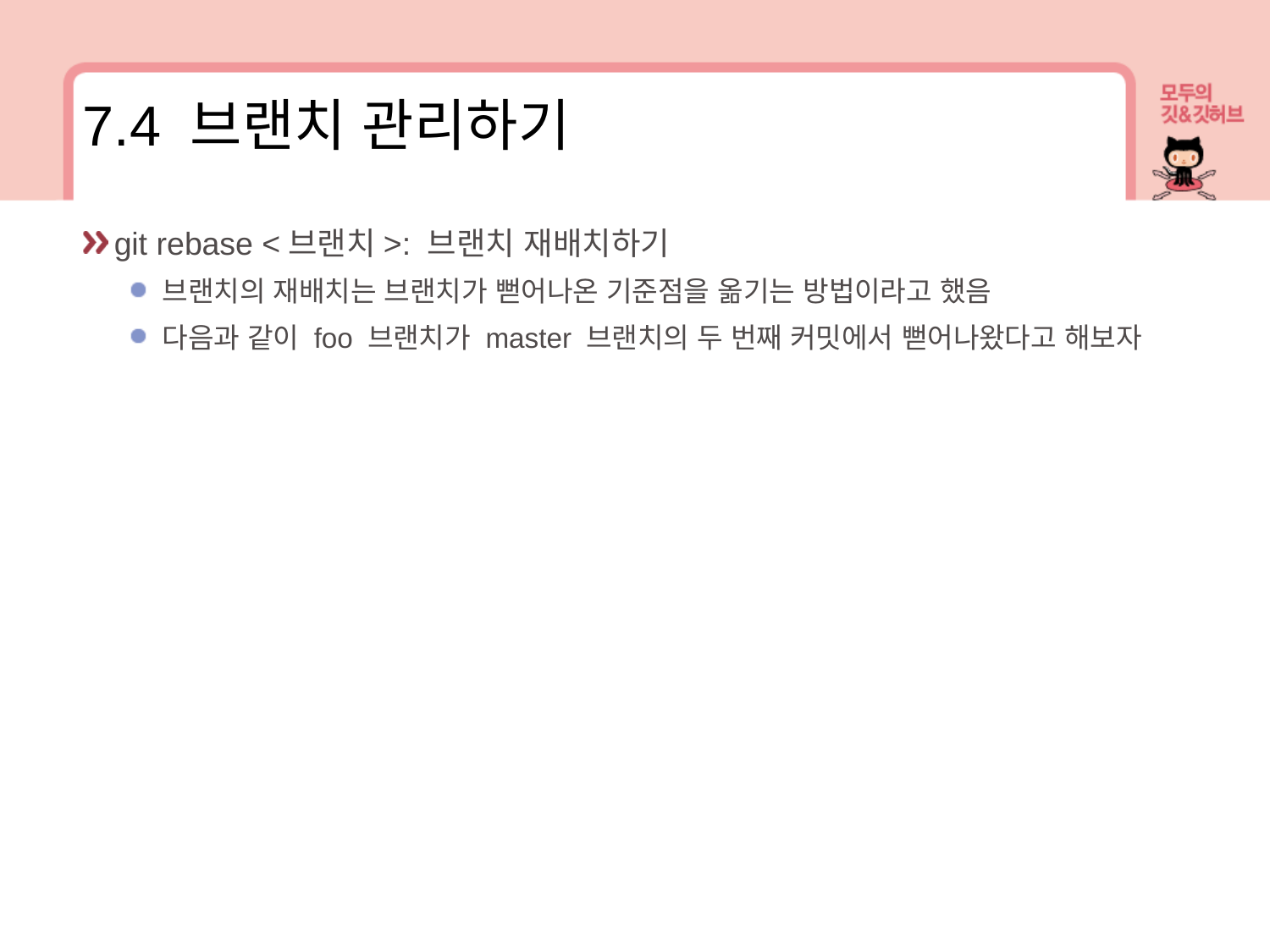

7.4 브랜치 관리하기
git rebase <브랜치>: 브랜치 재배치하기
브랜치의 재배치는 브랜치가 뻗어나온 기준점을 옮기는 방법이라고 했음
다음과 같이 foo 브랜치가 master 브랜치의 두 번째 커밋에서 뻗어나왔다고 해보자